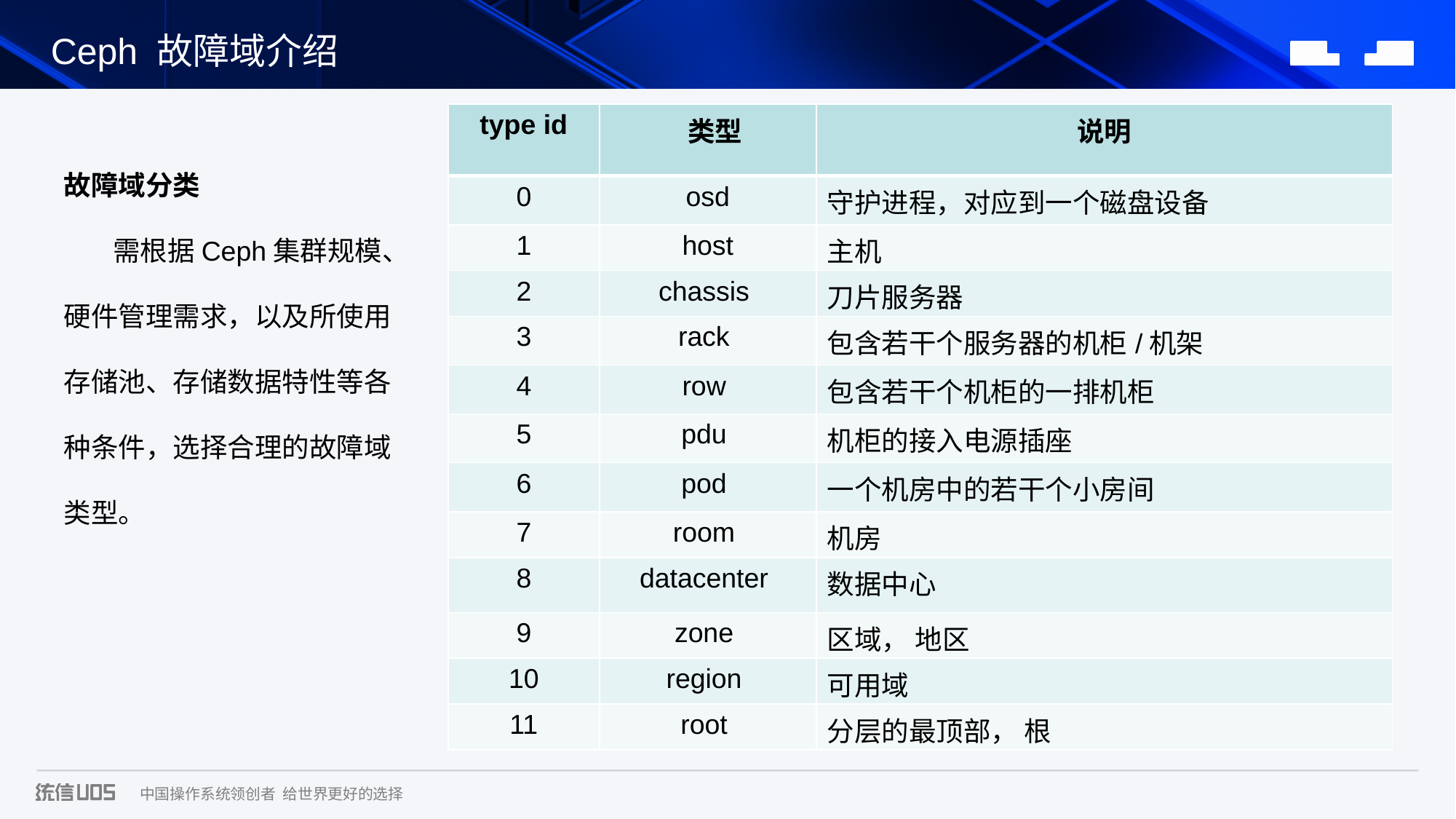

Ceph 故障域介绍
| type id | 类型 | 说明 |
| --- | --- | --- |
| 0 | osd | 守护进程，对应到一个磁盘设备 |
| 1 | host | 主机 |
| 2 | chassis | 刀片服务器 |
| 3 | rack | 包含若干个服务器的机柜/机架 |
| 4 | row | 包含若干个机柜的一排机柜 |
| 5 | pdu | 机柜的接入电源插座 |
| 6 | pod | 一个机房中的若干个小房间 |
| 7 | room | 机房 |
| 8 | datacenter | 数据中心 |
| 9 | zone | 区域， 地区 |
| 10 | region | 可用域 |
| 11 | root | 分层的最顶部， 根 |
故障域分类
        需根据Ceph集群规模、硬件管理需求，以及所使用存储池、存储数据特性等各种条件，选择合理的故障域类型。